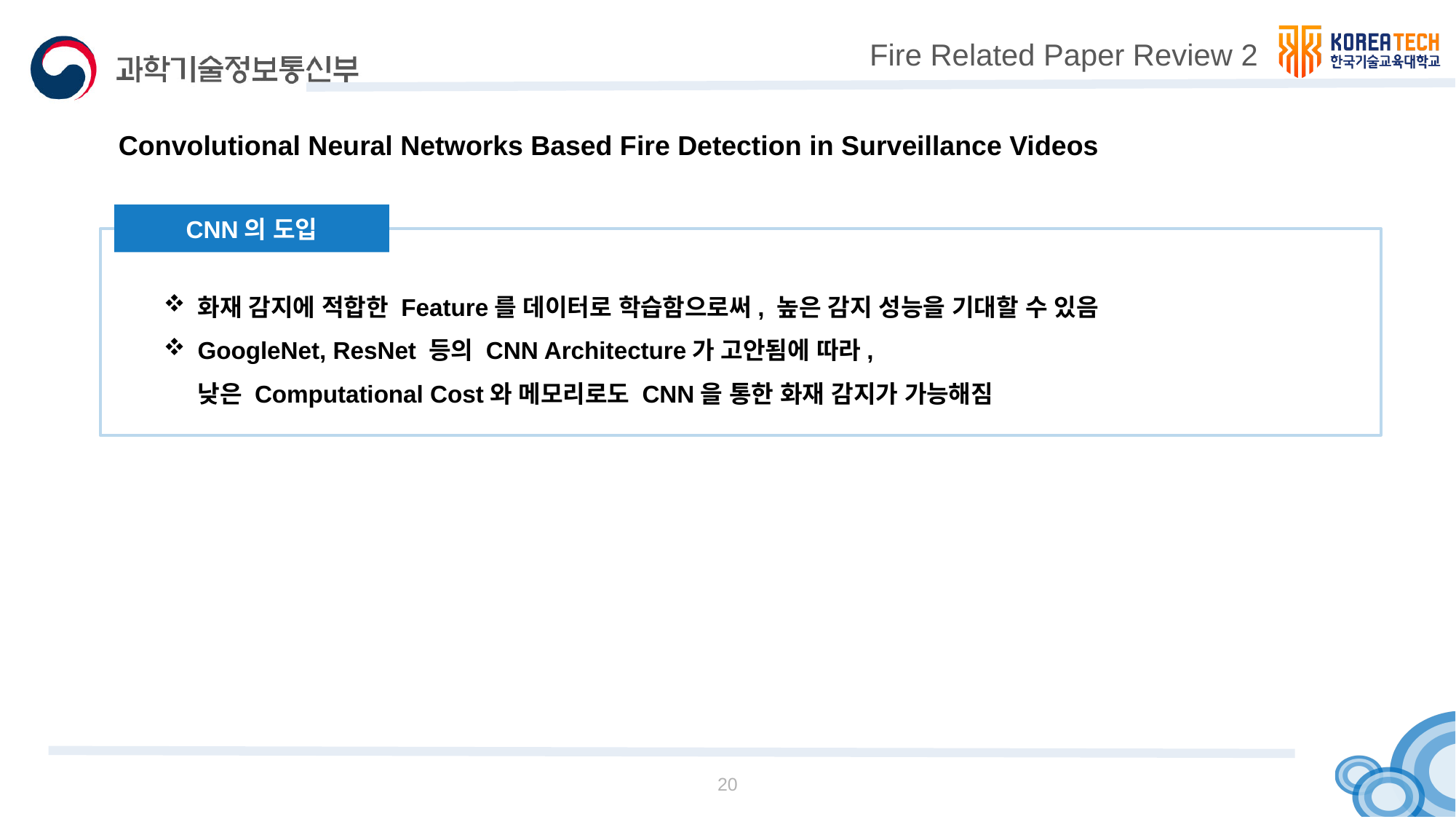

# Fire Related Paper Review 2
Convolutional Neural Networks Based Fire Detection in Surveillance Videos
CNN의 도입
Objectives
화재 감지에 적합한 Feature를 데이터로 학습함으로써, 높은 감지 성능을 기대할 수 있음
GoogleNet, ResNet 등의 CNN Architecture가 고안됨에 따라,
낮은 Computational Cost와 메모리로도 CNN을 통한 화재 감지가 가능해짐
20